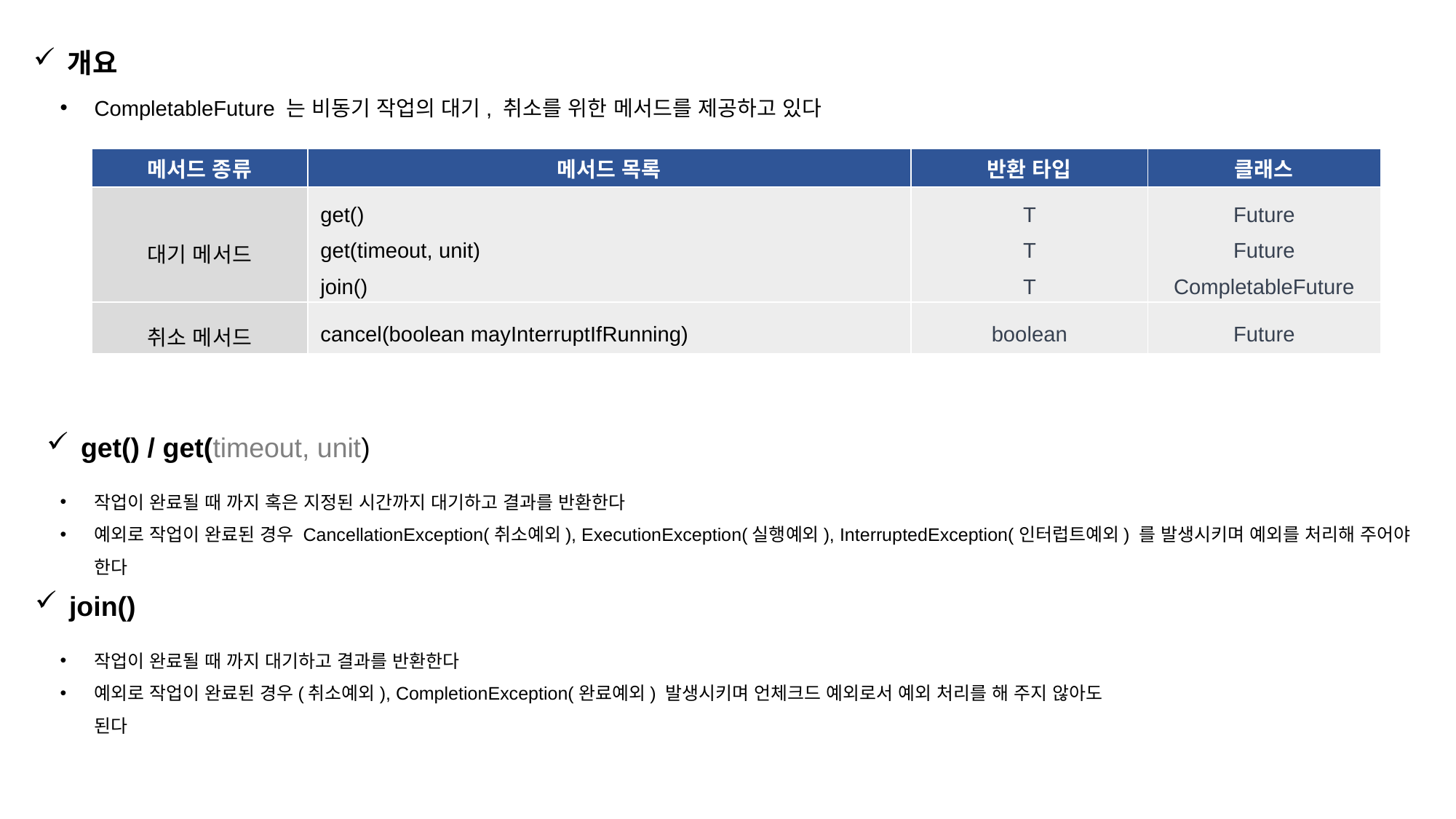

개요
CompletableFuture 는 비동기 작업의 대기, 취소를 위한 메서드를 제공하고 있다
| 메서드 종류 | 메서드 목록 | 반환 타입 | 클래스 |
| --- | --- | --- | --- |
| 대기 메서드 | get() get(timeout, unit) join() | T T T | Future Future CompletableFuture |
| 취소 메서드 | cancel(boolean mayInterruptIfRunning) | boolean | Future |
get() / get(timeout, unit)
작업이 완료될 때 까지 혹은 지정된 시간까지 대기하고 결과를 반환한다
예외로 작업이 완료된 경우 CancellationException(취소예외), ExecutionException(실행예외), InterruptedException(인터럽트예외) 를 발생시키며 예외를 처리해 주어야 한다
join()
작업이 완료될 때 까지 대기하고 결과를 반환한다
예외로 작업이 완료된 경우(취소예외), CompletionException(완료예외) 발생시키며 언체크드 예외로서 예외 처리를 해 주지 않아도 된다